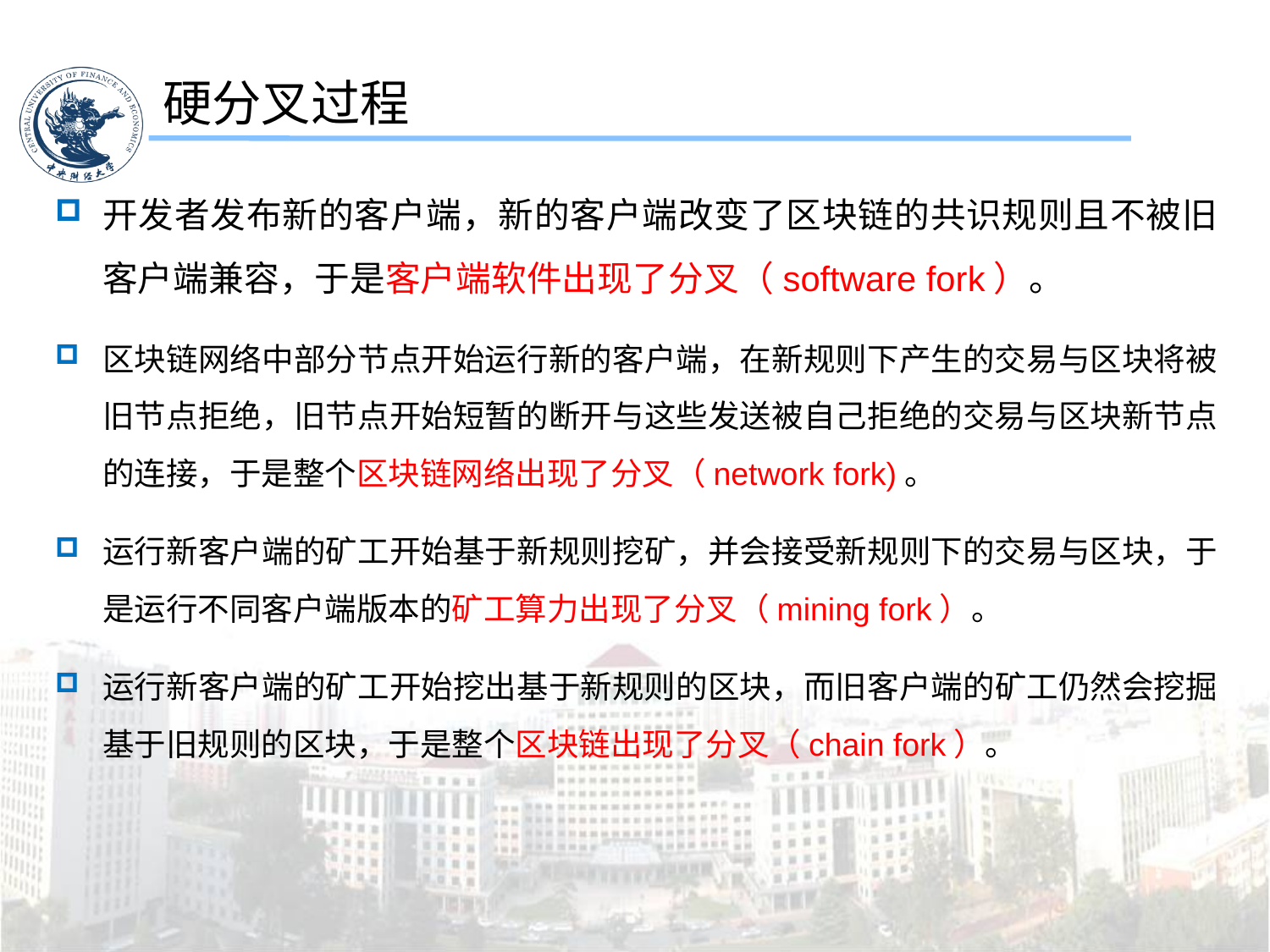

硬分叉过程
开发者发布新的客户端，新的客户端改变了区块链的共识规则且不被旧客户端兼容，于是客户端软件出现了分叉（software fork）。
区块链网络中部分节点开始运行新的客户端，在新规则下产生的交易与区块将被旧节点拒绝，旧节点开始短暂的断开与这些发送被自己拒绝的交易与区块新节点的连接，于是整个区块链网络出现了分叉（network fork)。
运行新客户端的矿工开始基于新规则挖矿，并会接受新规则下的交易与区块，于是运行不同客户端版本的矿工算力出现了分叉（mining fork）。
运行新客户端的矿工开始挖出基于新规则的区块，而旧客户端的矿工仍然会挖掘基于旧规则的区块，于是整个区块链出现了分叉（chain fork）。